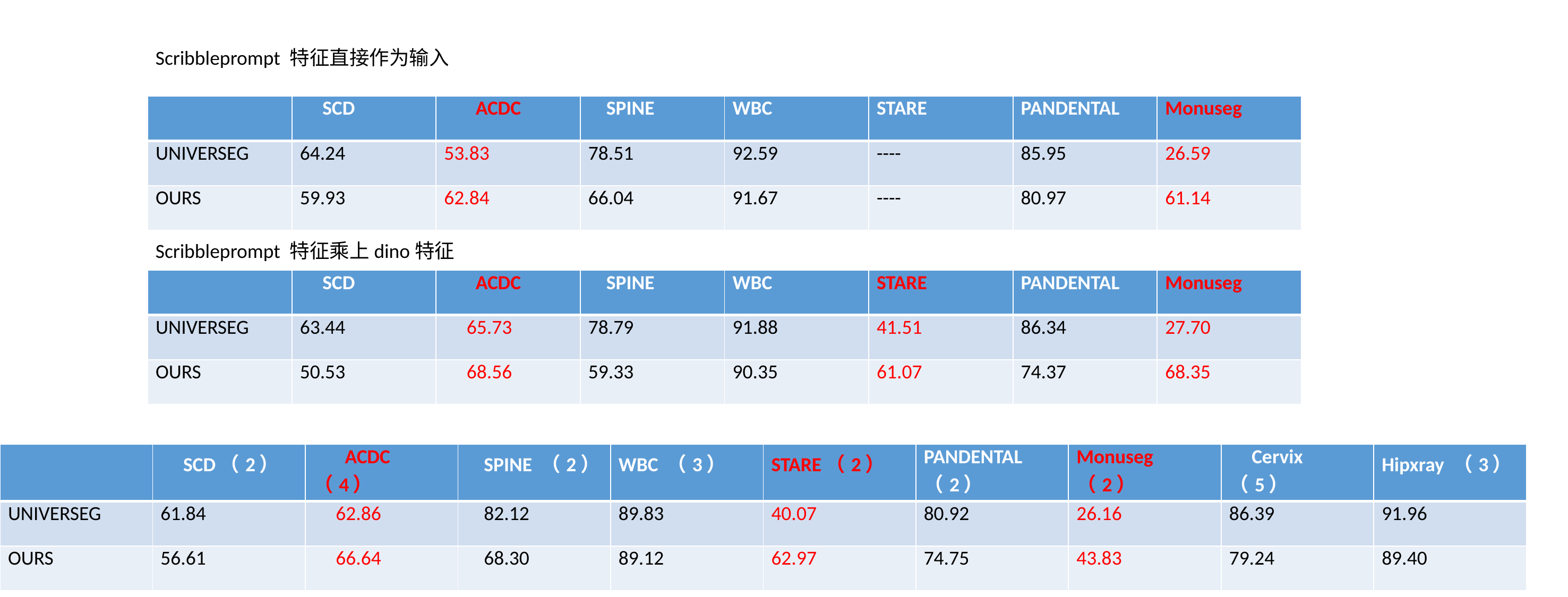

Scribbleprompt 特征直接作为输入
|  | SCD | ACDC | SPINE | WBC | STARE | PANDENTAL | Monuseg |
| --- | --- | --- | --- | --- | --- | --- | --- |
| UNIVERSEG | 64.24 | 53.83 | 78.51 | 92.59 | ---- | 85.95 | 26.59 |
| OURS | 59.93 | 62.84 | 66.04 | 91.67 | ---- | 80.97 | 61.14 |
Scribbleprompt 特征乘上dino特征
|  | SCD | ACDC | SPINE | WBC | STARE | PANDENTAL | Monuseg |
| --- | --- | --- | --- | --- | --- | --- | --- |
| UNIVERSEG | 63.44 | 65.73 | 78.79 | 91.88 | 41.51 | 86.34 | 27.70 |
| OURS | 50.53 | 68.56 | 59.33 | 90.35 | 61.07 | 74.37 | 68.35 |
|  | SCD（2） | ACDC （4） | SPINE （2） | WBC （3） | STARE（2） | PANDENTAL（2） | Monuseg （2） | Cervix （5） | Hipxray （3） |
| --- | --- | --- | --- | --- | --- | --- | --- | --- | --- |
| UNIVERSEG | 61.84 | 62.86 | 82.12 | 89.83 | 40.07 | 80.92 | 26.16 | 86.39 | 91.96 |
| OURS | 56.61 | 66.64 | 68.30 | 89.12 | 62.97 | 74.75 | 43.83 | 79.24 | 89.40 |